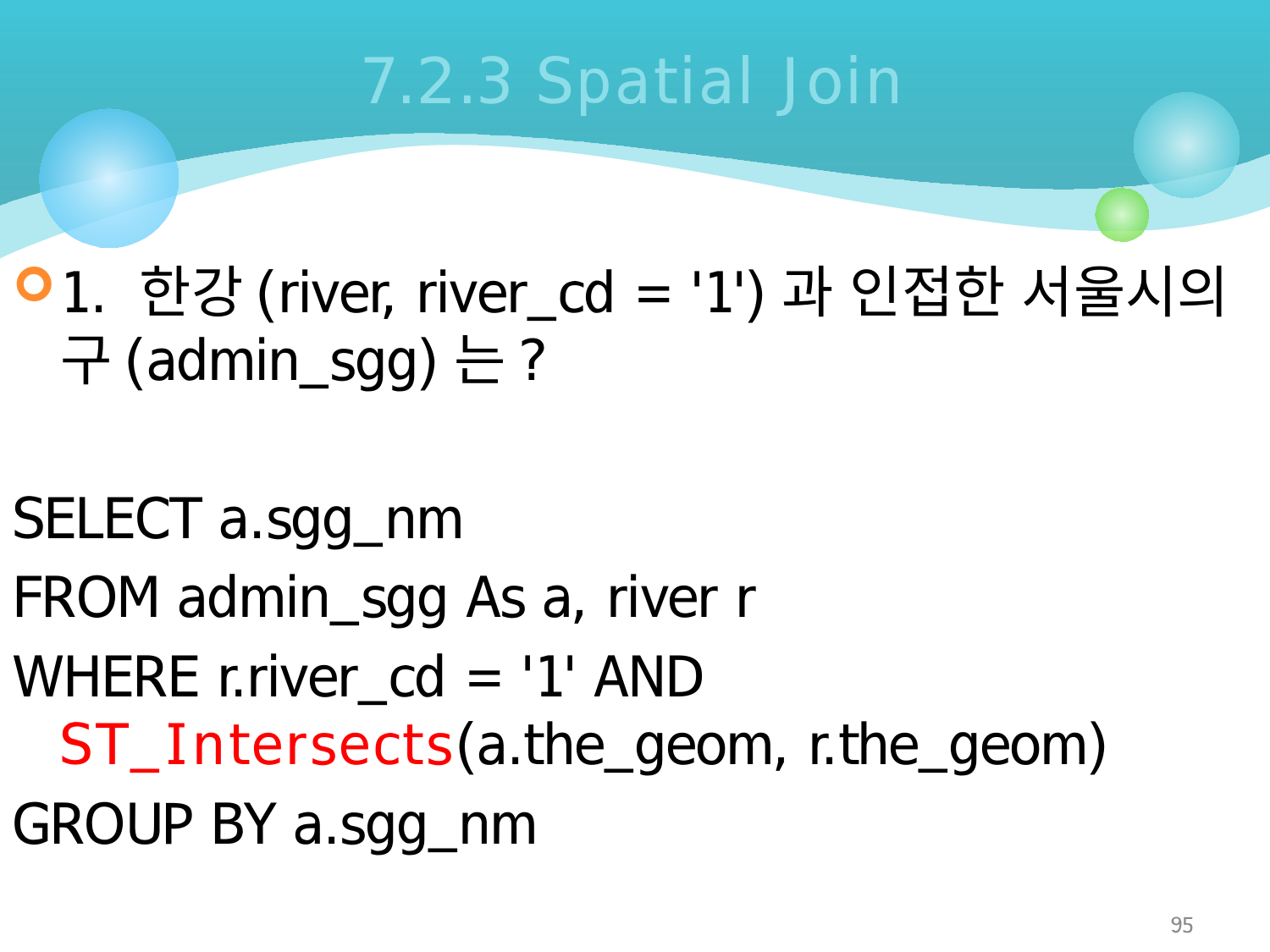

# 7.2.3 Spatial Join
1. 한강(river, river_cd = '1')과 인접한 서울시의 구(admin_sgg)는?

SELECT a.sgg_nm
FROM admin_sgg As a, river r
WHERE r.river_cd = '1' AND ST_Intersects(a.the_geom, r.the_geom)
GROUP BY a.sgg_nm
95